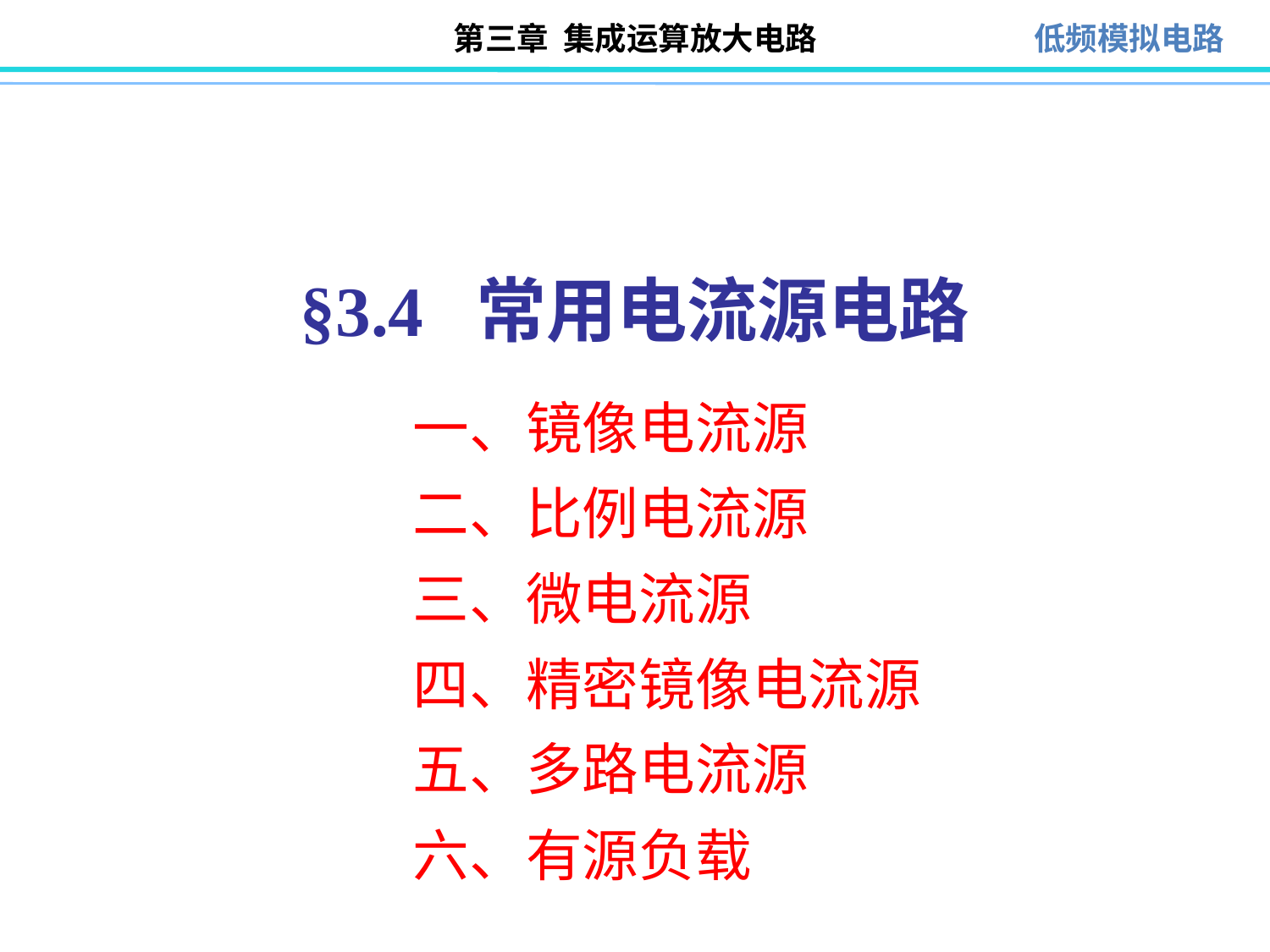

# §3.4  常用电流源电路
一、镜像电流源
二、比例电流源
三、微电流源
四、精密镜像电流源
五、多路电流源
六、有源负载
55